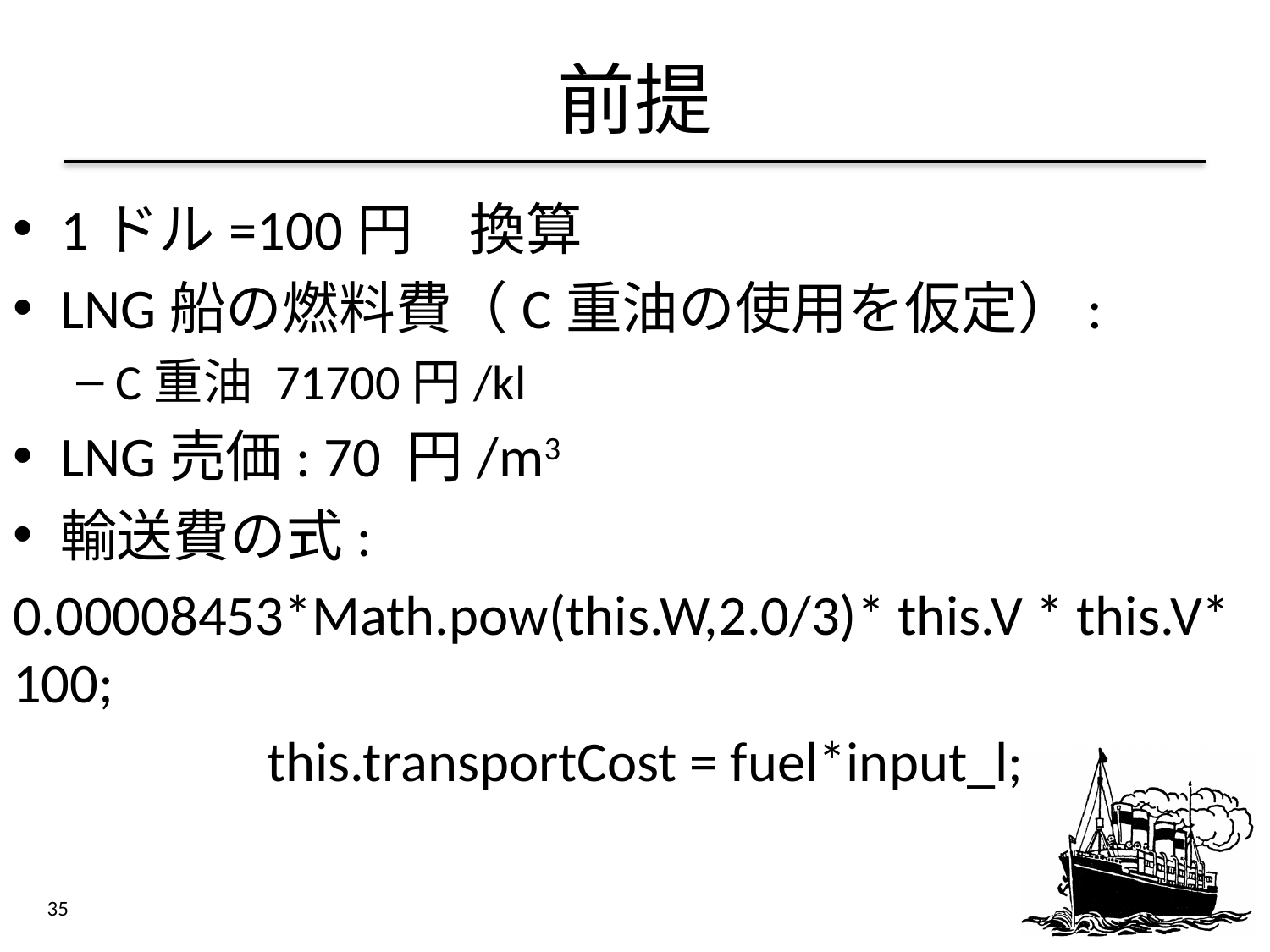

# 前提
1ドル=100円　換算
LNG船の燃料費（C重油の使用を仮定）:
C重油 71700円/kl
LNG売価: 70 円/m3
輸送費の式:
0.00008453*Math.pow(this.W,2.0/3)* this.V * this.V* 100;
		this.transportCost = fuel*input_l;

35